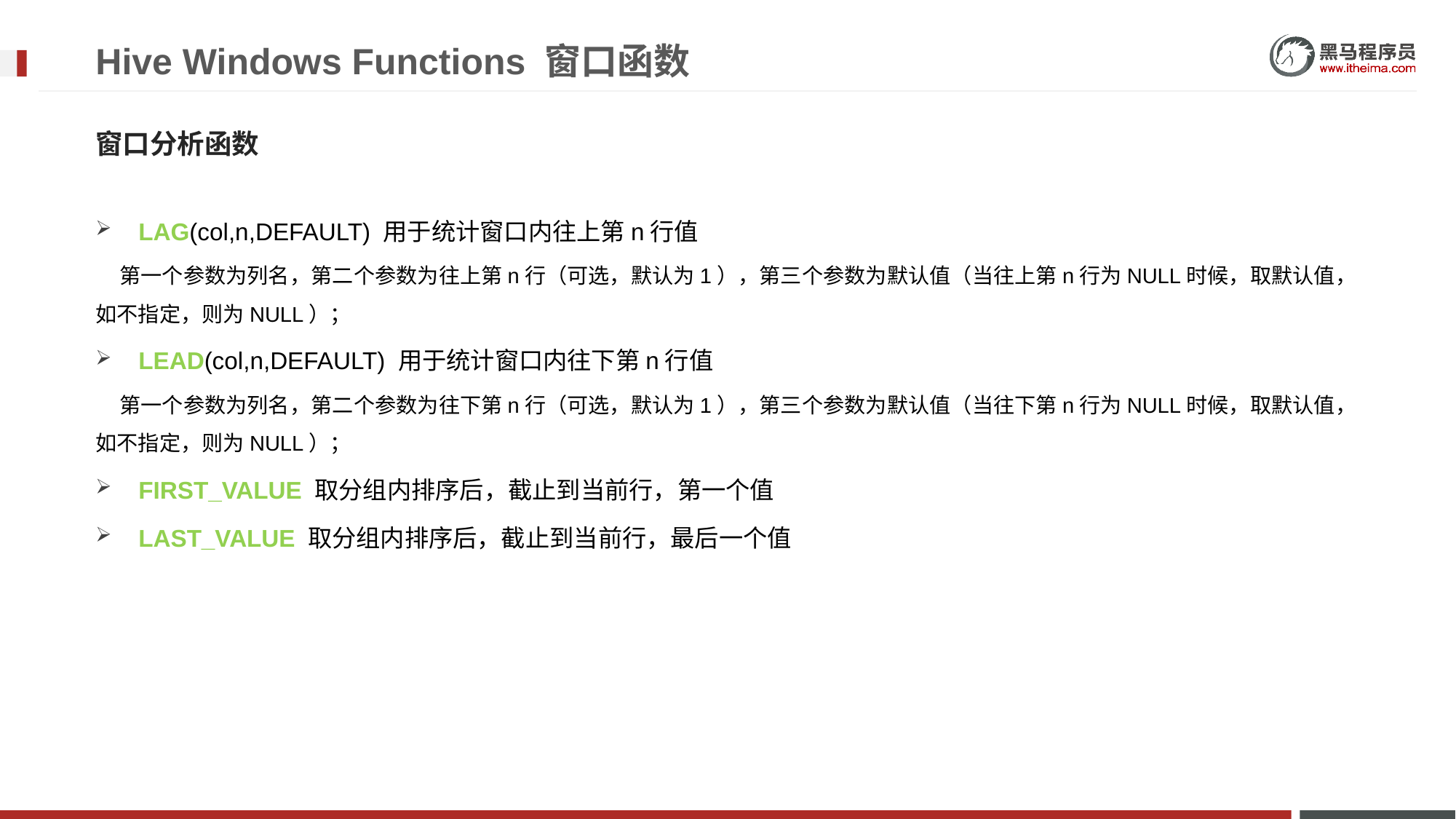

# Hive Windows Functions 窗口函数
窗口分析函数
LAG(col,n,DEFAULT) 用于统计窗口内往上第n行值
    第一个参数为列名，第二个参数为往上第n行（可选，默认为1），第三个参数为默认值（当往上第n行为NULL时候，取默认值，如不指定，则为NULL）；
LEAD(col,n,DEFAULT) 用于统计窗口内往下第n行值
    第一个参数为列名，第二个参数为往下第n行（可选，默认为1），第三个参数为默认值（当往下第n行为NULL时候，取默认值，如不指定，则为NULL）；
FIRST_VALUE 取分组内排序后，截止到当前行，第一个值
LAST_VALUE 取分组内排序后，截止到当前行，最后一个值